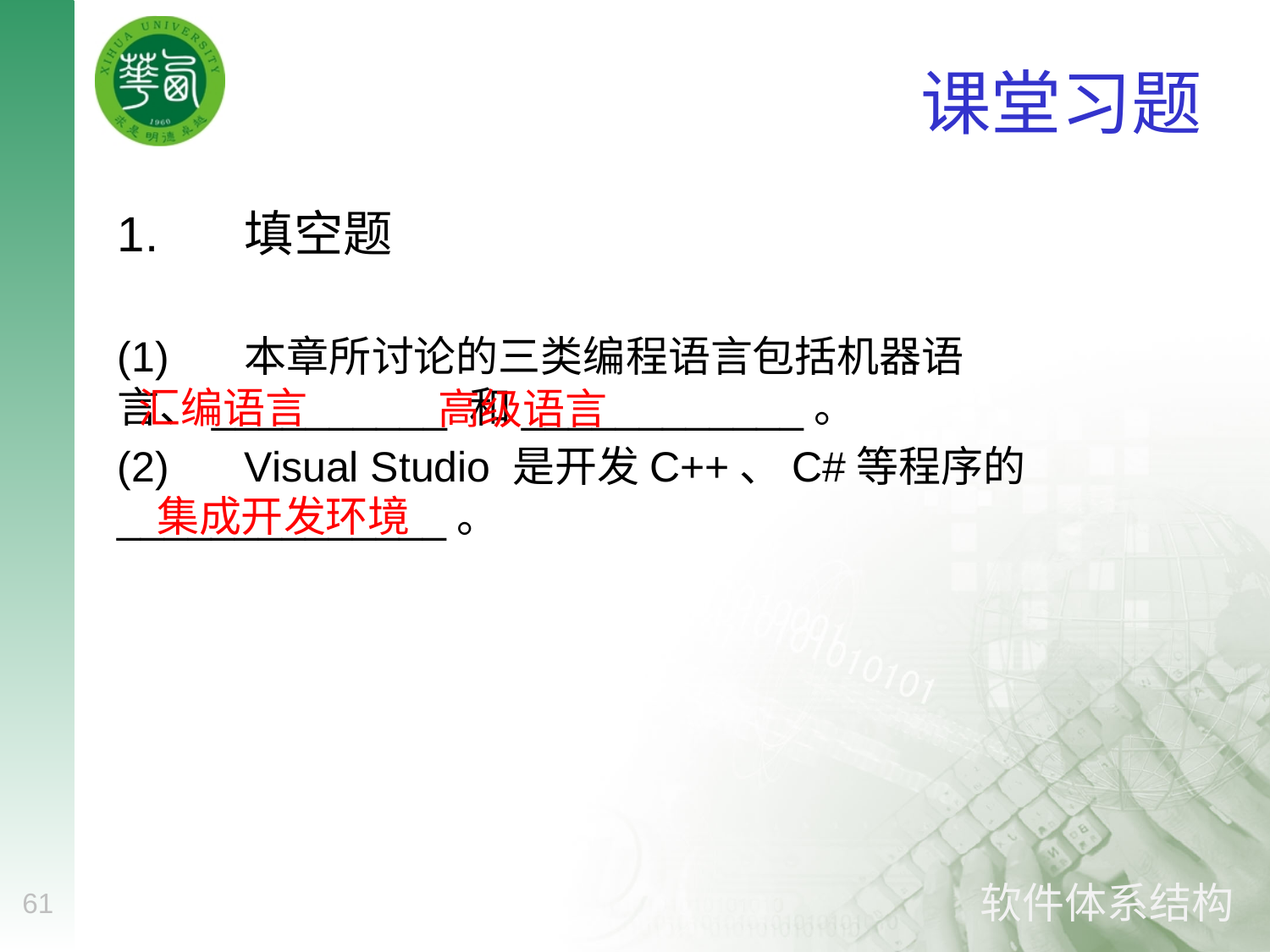

# 课堂习题
1.	填空题

(1)	本章所讨论的三类编程语言包括机器语言、__________ 和____________。
(2)	Visual Studio 是开发C++、C#等程序的______________。

汇编语言
高级语言
集成开发环境
61